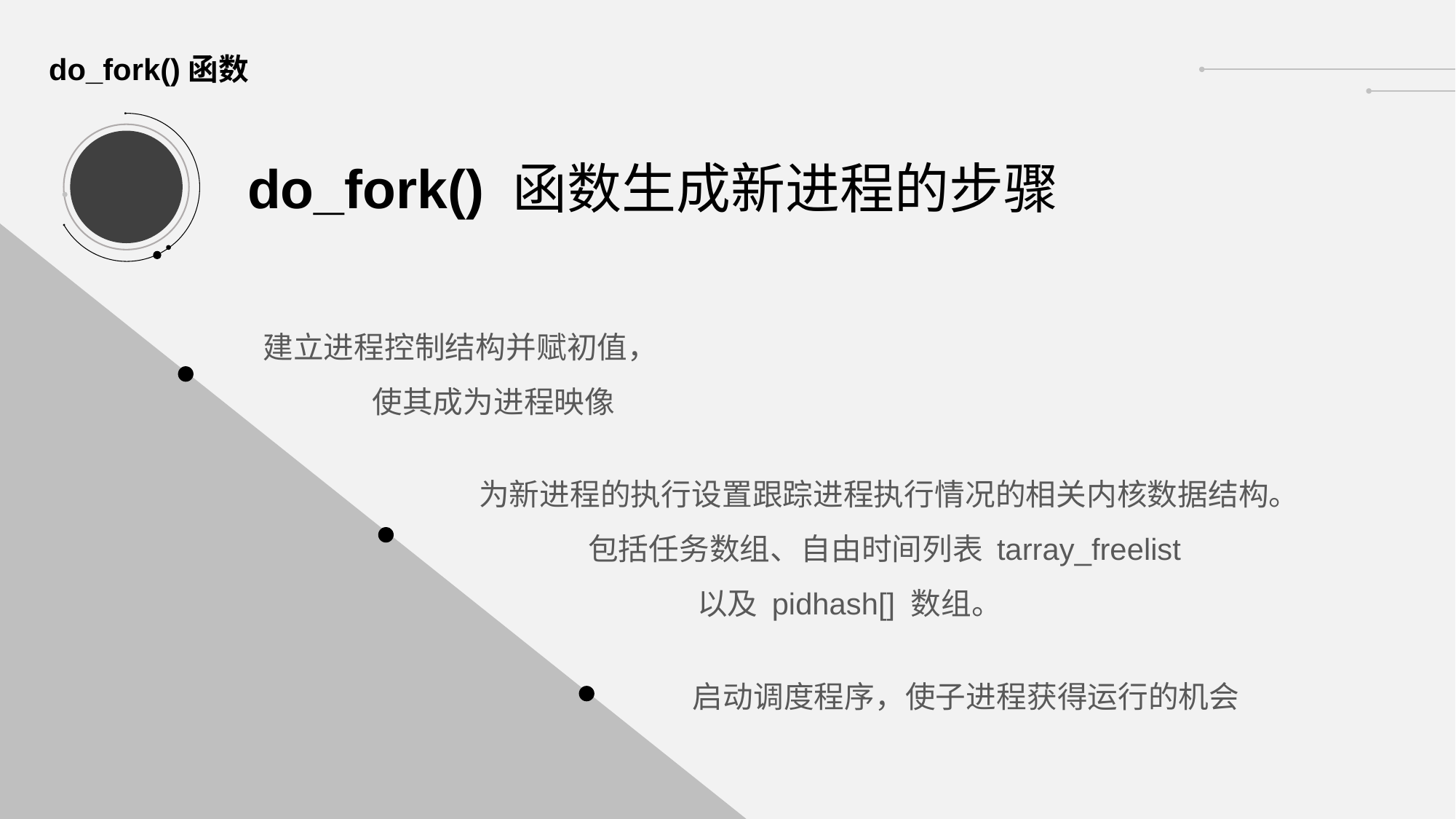

do_fork()函数

do_fork() 函数生成新进程的步骤

建立进程控制结构并赋初值，
	使其成为进程映像

为新进程的执行设置跟踪进程执行情况的相关内核数据结构。
	包括任务数组、自由时间列表 tarray_freelist
		以及 pidhash[] 数组。

启动调度程序，使子进程获得运行的机会